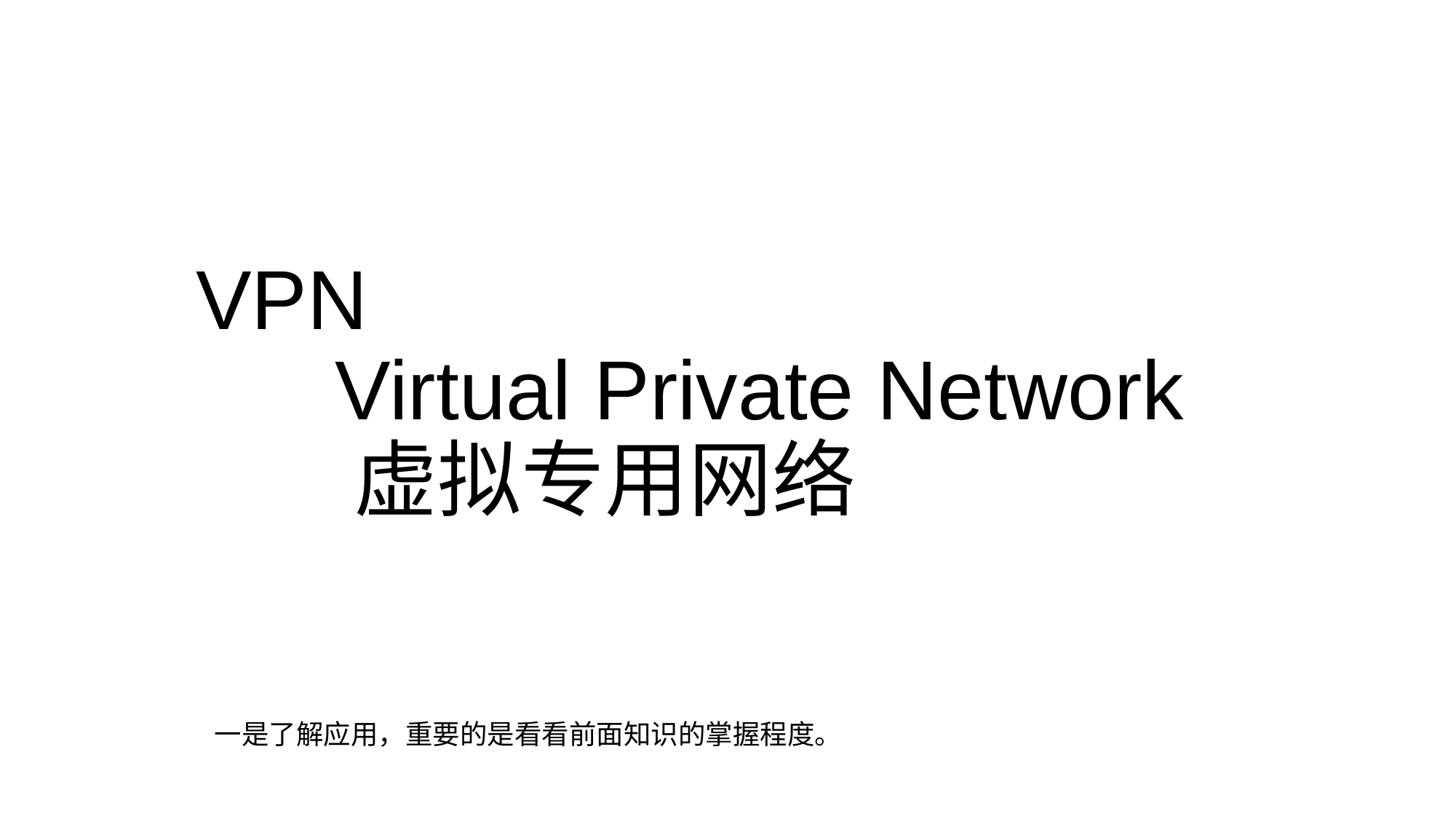

# VPN Virtual Private Network 虚拟专用网络
一是了解应用，重要的是看看前面知识的掌握程度。